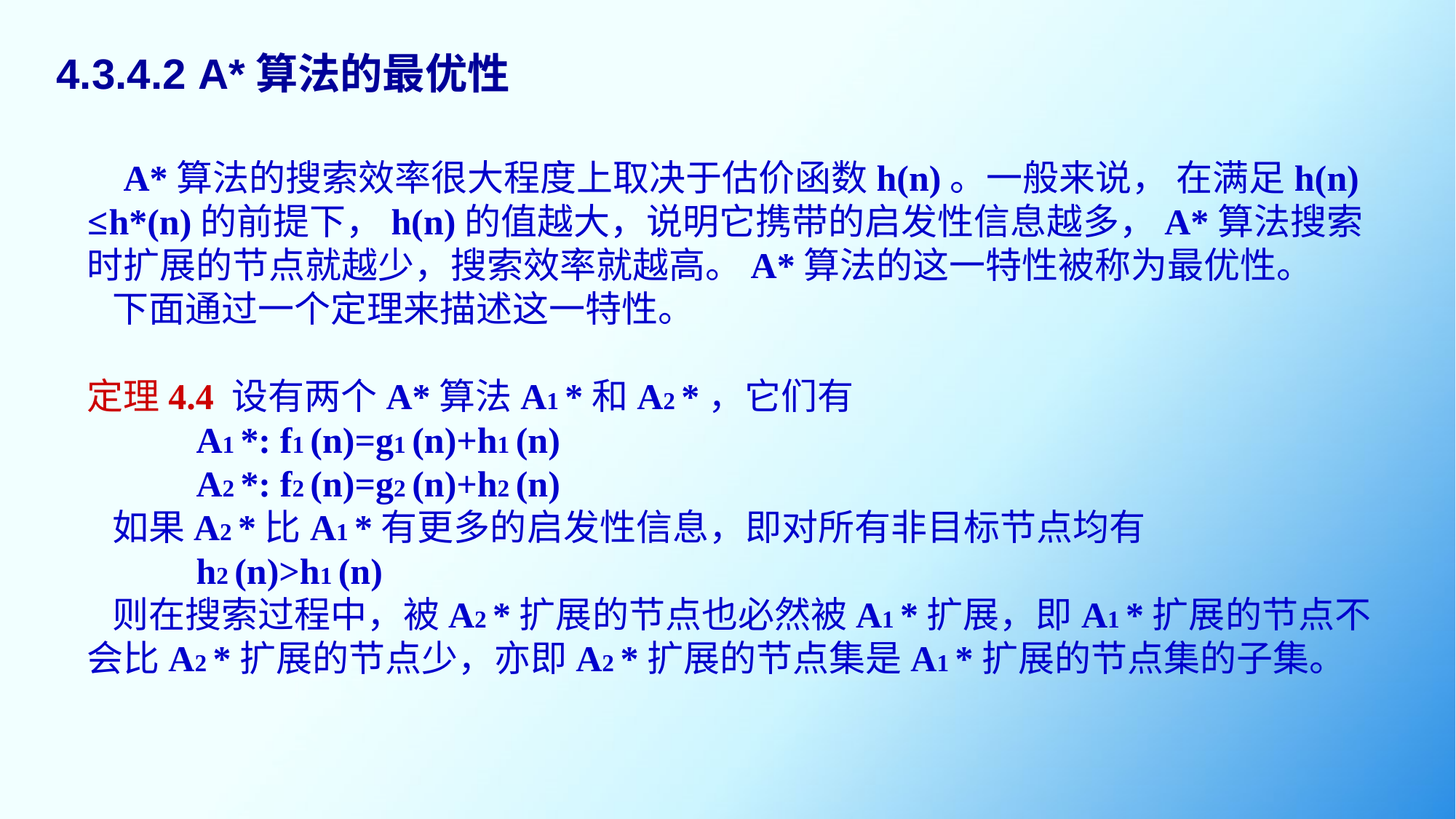

4.3.4.2 A*算法的最优性
    A*算法的搜索效率很大程度上取决于估价函数h(n)。一般来说， 在满足h(n) ≤h*(n)的前提下，h(n)的值越大，说明它携带的启发性信息越多，A*算法搜索时扩展的节点就越少，搜索效率就越高。A*算法的这一特性被称为最优性。
  下面通过一个定理来描述这一特性。

定理4.4 设有两个A*算法A1 *和A2 *，它们有
	A1 *: f1 (n)=g1 (n)+h1 (n)
	A2 *: f2 (n)=g2 (n)+h2 (n)
  如果A2 *比A1 *有更多的启发性信息，即对所有非目标节点均有
	h2 (n)>h1 (n)
  则在搜索过程中，被A2 *扩展的节点也必然被A1 *扩展，即A1 *扩展的节点不会比A2 *扩展的节点少，亦即A2 *扩展的节点集是A1 *扩展的节点集的子集。